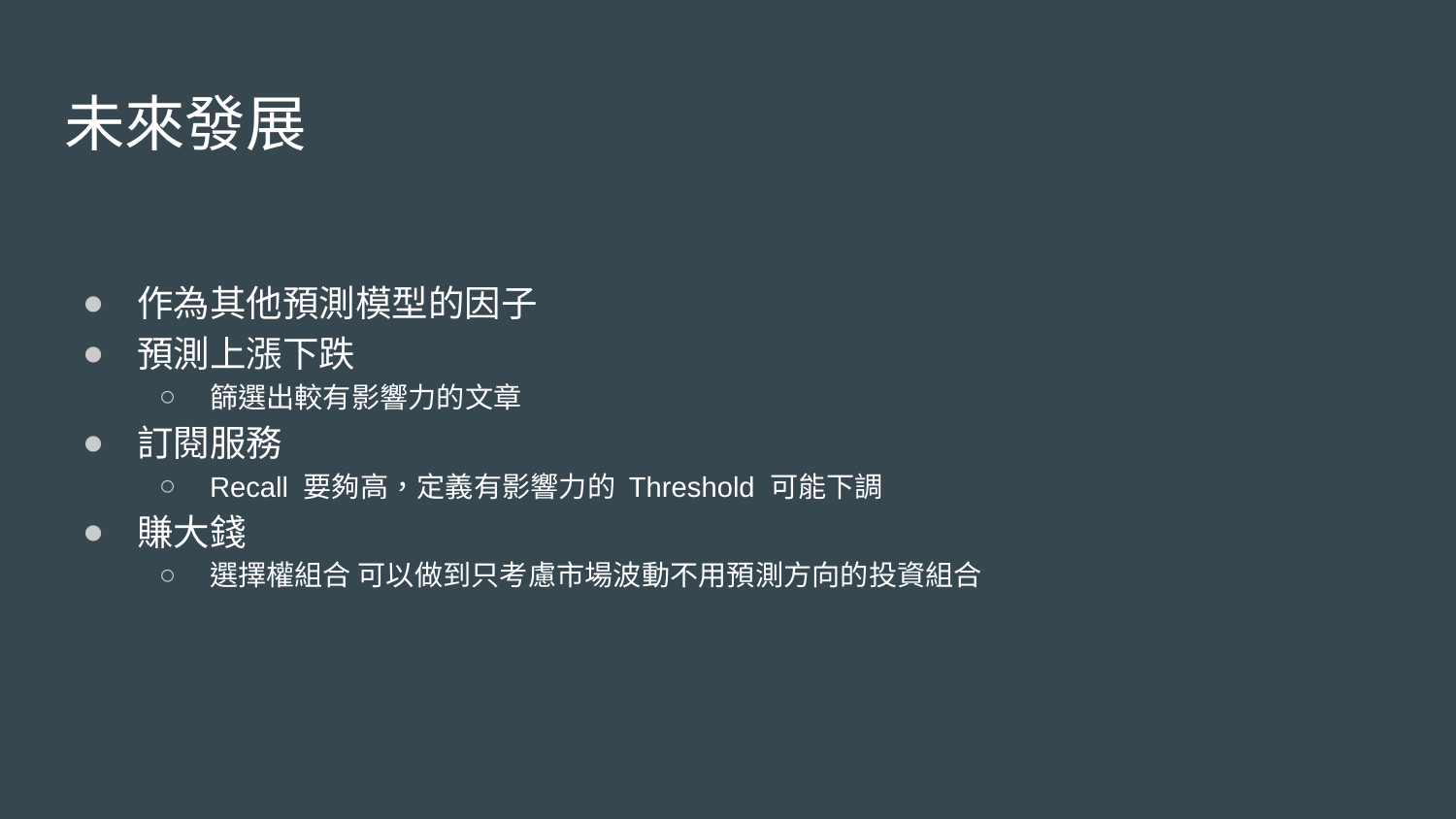

# 未來發展

作為其他預測模型的因子
預測上漲下跌
篩選出較有影響力的文章
訂閱服務
Recall 要夠高，定義有影響力的 Threshold 可能下調
賺大錢
選擇權組合 可以做到只考慮市場波動不用預測方向的投資組合